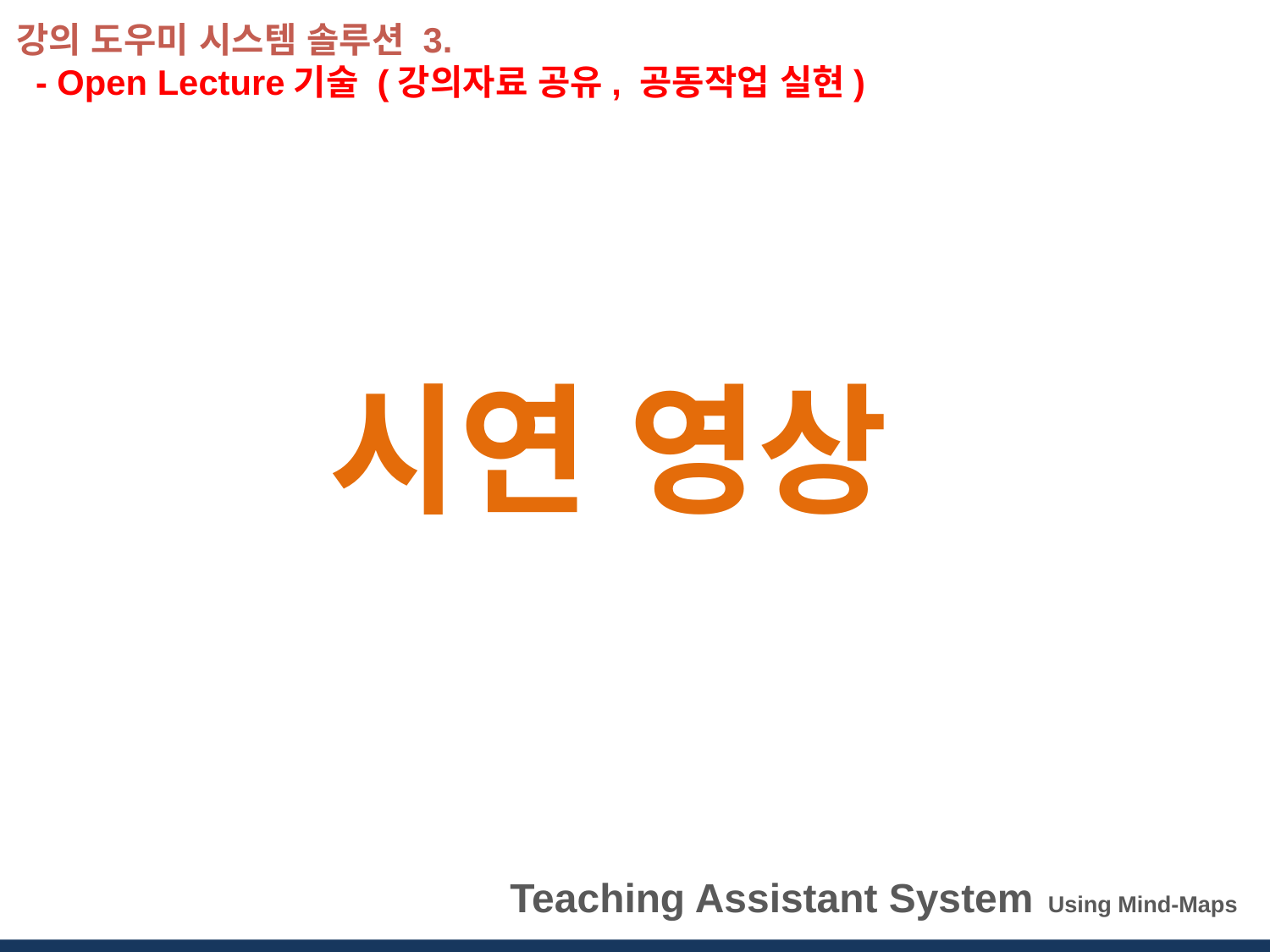

강의 도우미 시스템 솔루션 3.
  - Open Lecture기술 (강의자료 공유, 공동작업 실현)
시연 영상
          Teaching Assistant System Using Mind-Maps